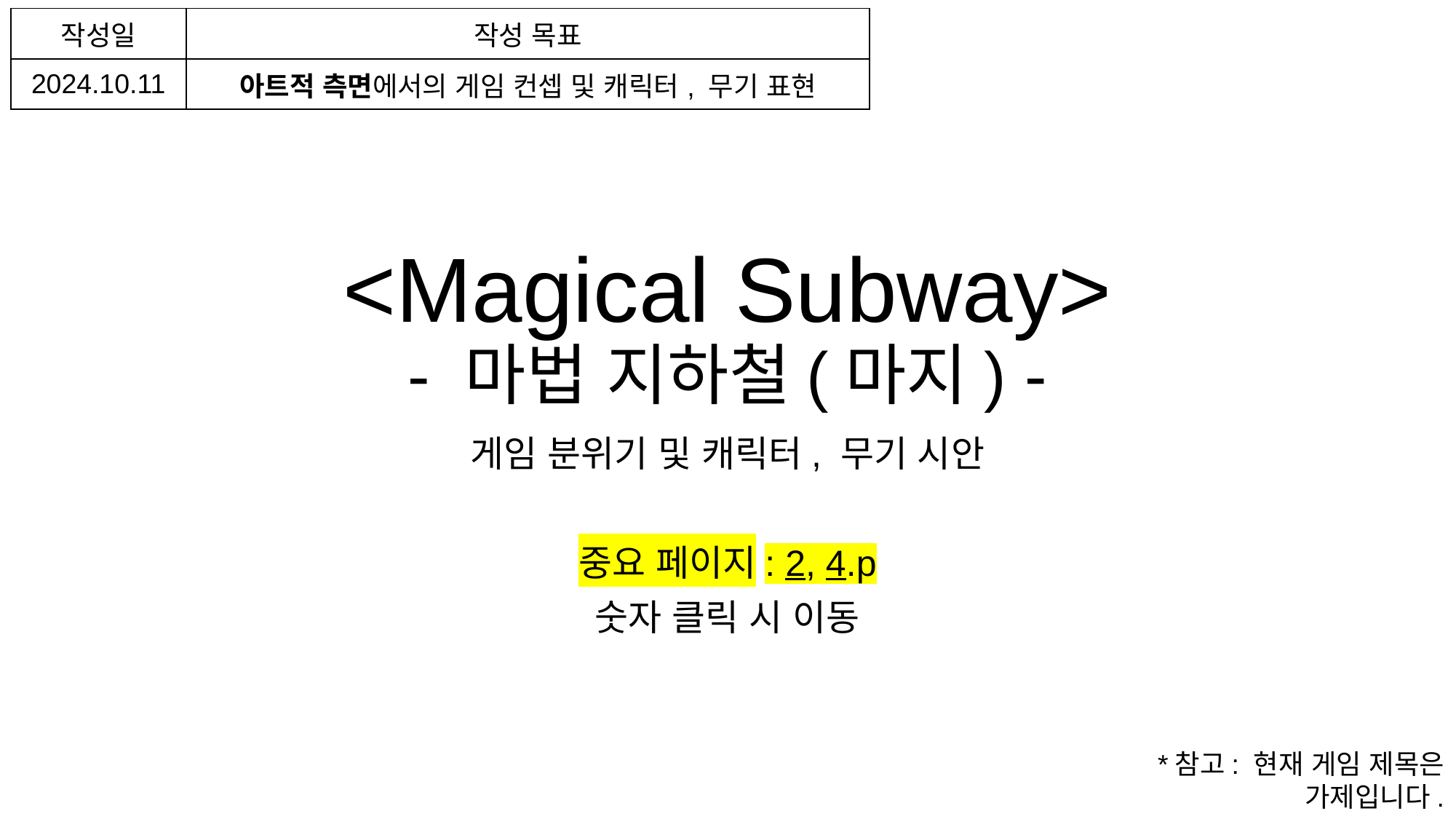

| 작성일 | 작성 목표 |
| --- | --- |
| 2024.10.11 | 아트적 측면에서의 게임 컨셉 및 캐릭터, 무기 표현 |
# <Magical Subway> - 마법 지하철(마지) -
게임 분위기 및 캐릭터, 무기 시안

중요 페이지: 2, 4.p
숫자 클릭 시 이동

*참고: 현재 게임 제목은 가제입니다.